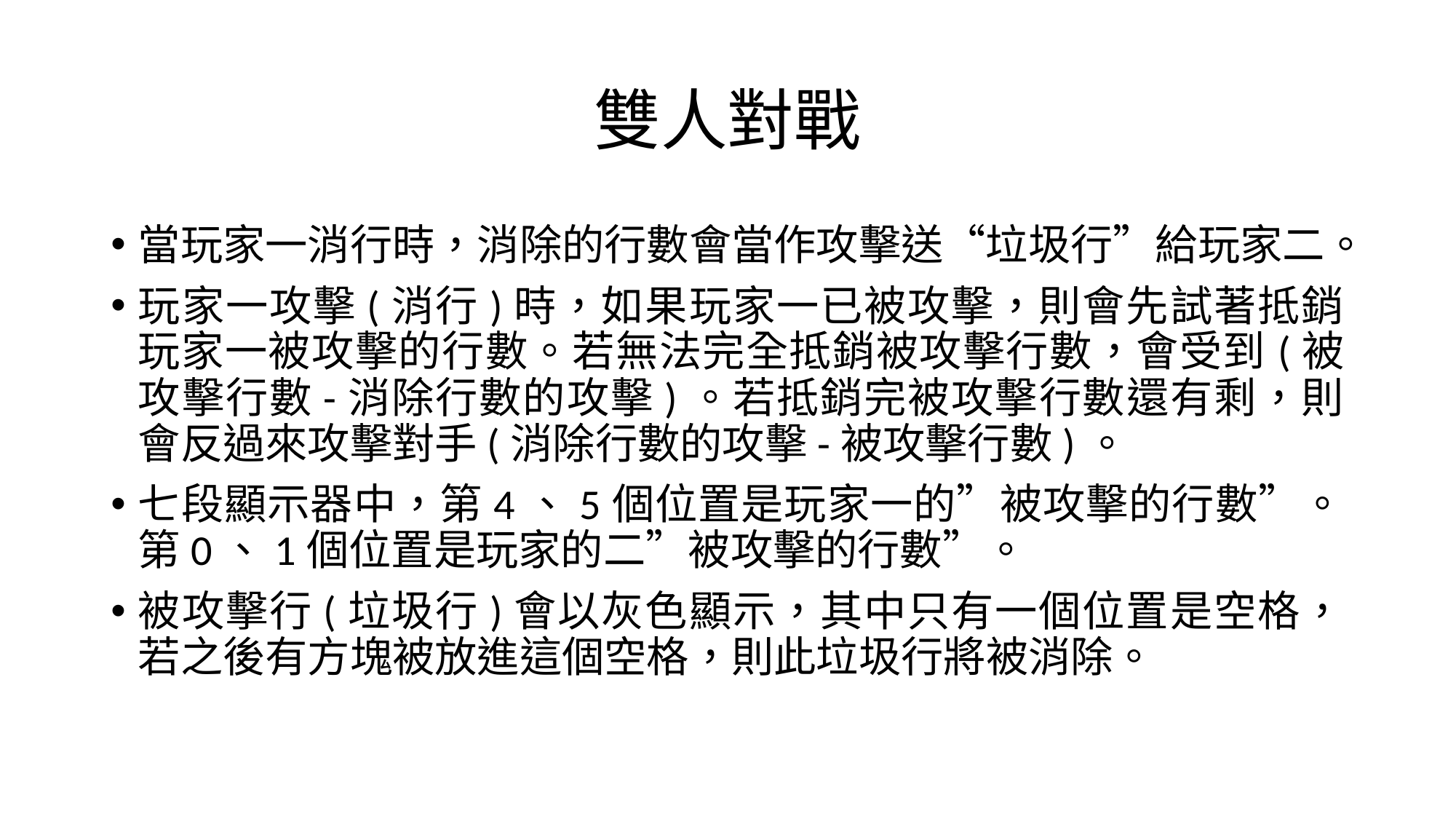

# 雙人對戰
當玩家一消行時，消除的行數會當作攻擊送“垃圾行”給玩家二。
玩家一攻擊(消行)時，如果玩家一已被攻擊，則會先試著抵銷玩家一被攻擊的行數。若無法完全抵銷被攻擊行數，會受到(被攻擊行數-消除行數的攻擊)。若抵銷完被攻擊行數還有剩，則會反過來攻擊對手(消除行數的攻擊-被攻擊行數)。
七段顯示器中，第4、5個位置是玩家一的”被攻擊的行數”。第0、1個位置是玩家的二”被攻擊的行數”。
被攻擊行(垃圾行)會以灰色顯示，其中只有一個位置是空格，若之後有方塊被放進這個空格，則此垃圾行將被消除。